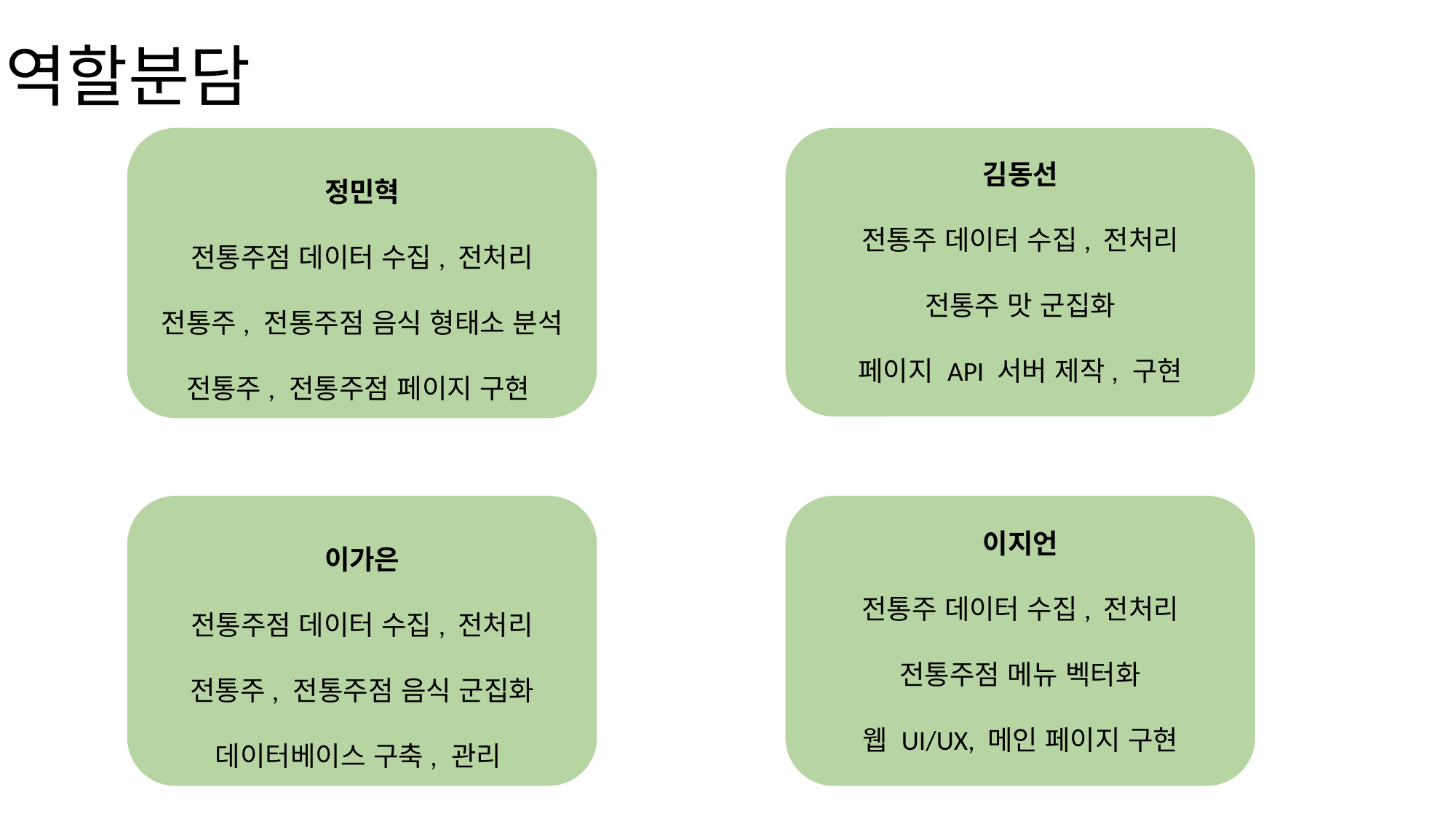

# 역할분담

정민혁

전통주점 데이터 수집, 전처리

전통주, 전통주점 음식 형태소 분석

전통주, 전통주점 페이지 구현

김동선

전통주 데이터 수집, 전처리

전통주 맛 군집화

페이지 API 서버 제작, 구현

이가은

전통주점 데이터 수집, 전처리

전통주, 전통주점 음식 군집화

데이터베이스 구축, 관리

이지언

전통주 데이터 수집, 전처리

전통주점 메뉴 벡터화

웹 UI/UX, 메인 페이지 구현